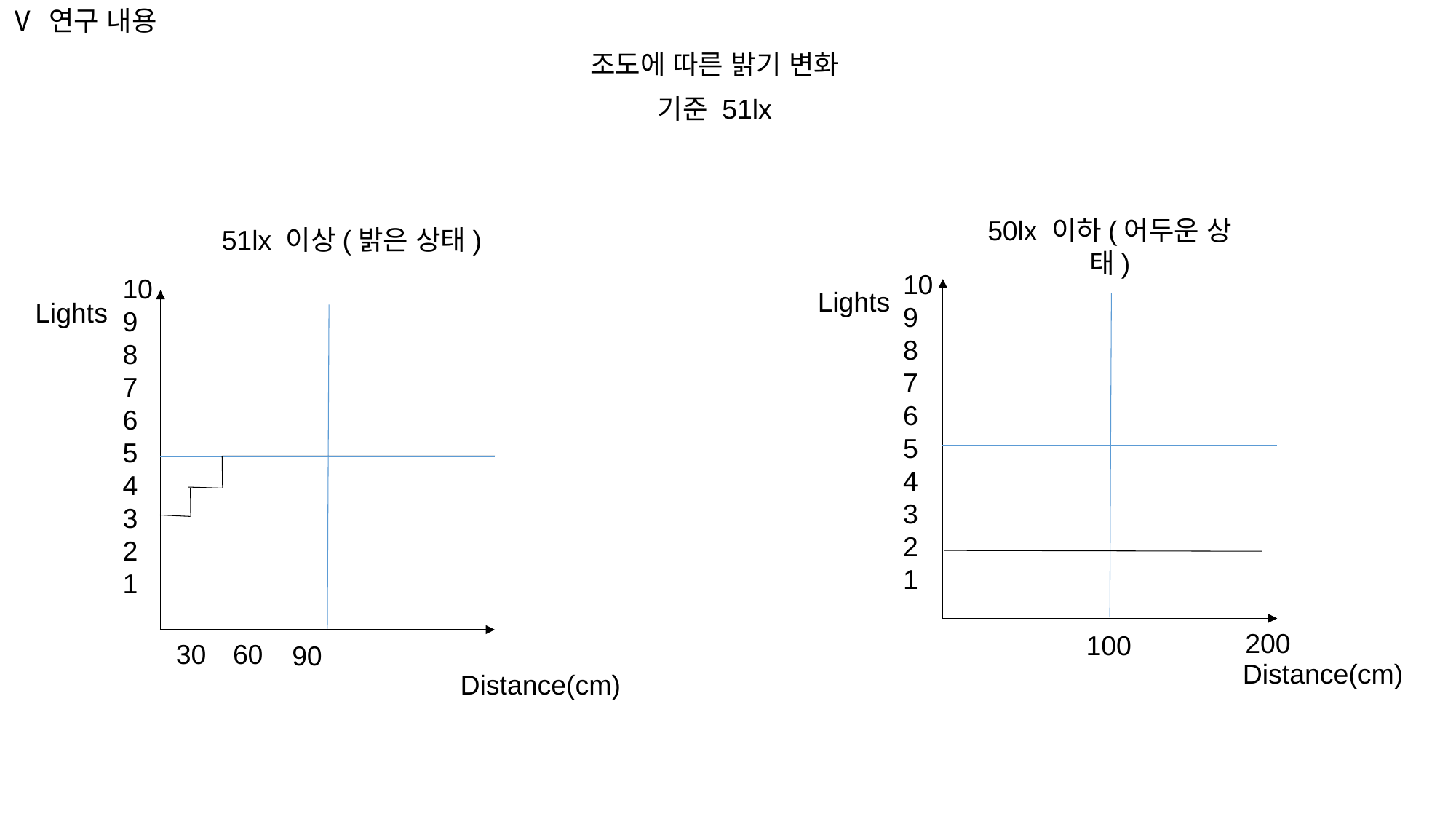

Ⅴ 연구 내용
조도에 따른 밝기 변화
기준 51lx
50lx 이하(어두운 상태)
51lx 이상(밝은 상태)
10
9
8
7
6
5
4
3
2
1
10
9
8
7
6
5
4
3
2
1
Lights
Distance(cm)

Lights
Distance(cm)

200
100
30
60
90